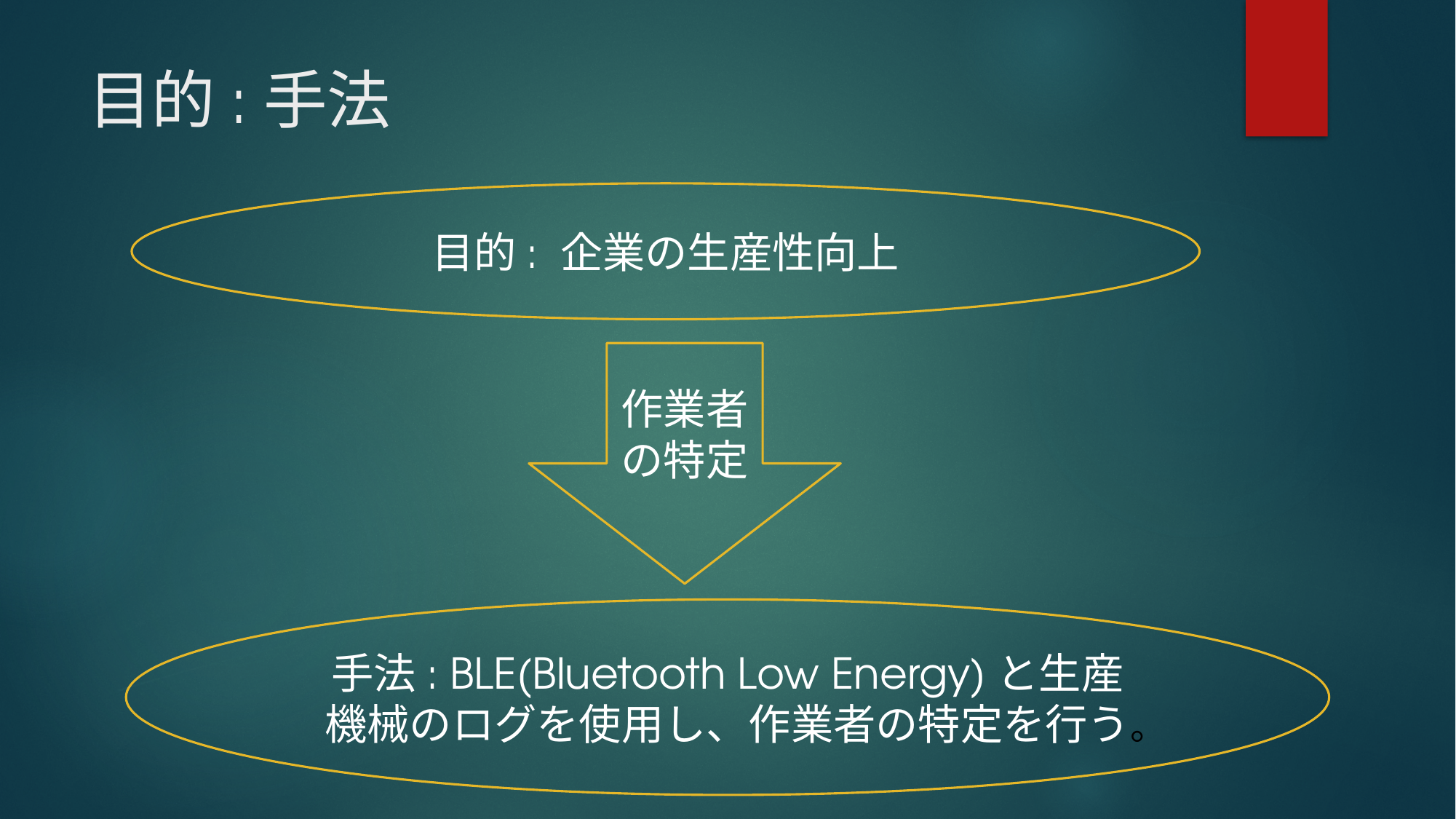

# 目的:手法
目的: 企業の生産性向上
作業者の特定
手法: BLE(Bluetooth Low Energy)と生産機械のログを使用し、作業者の特定を行う。